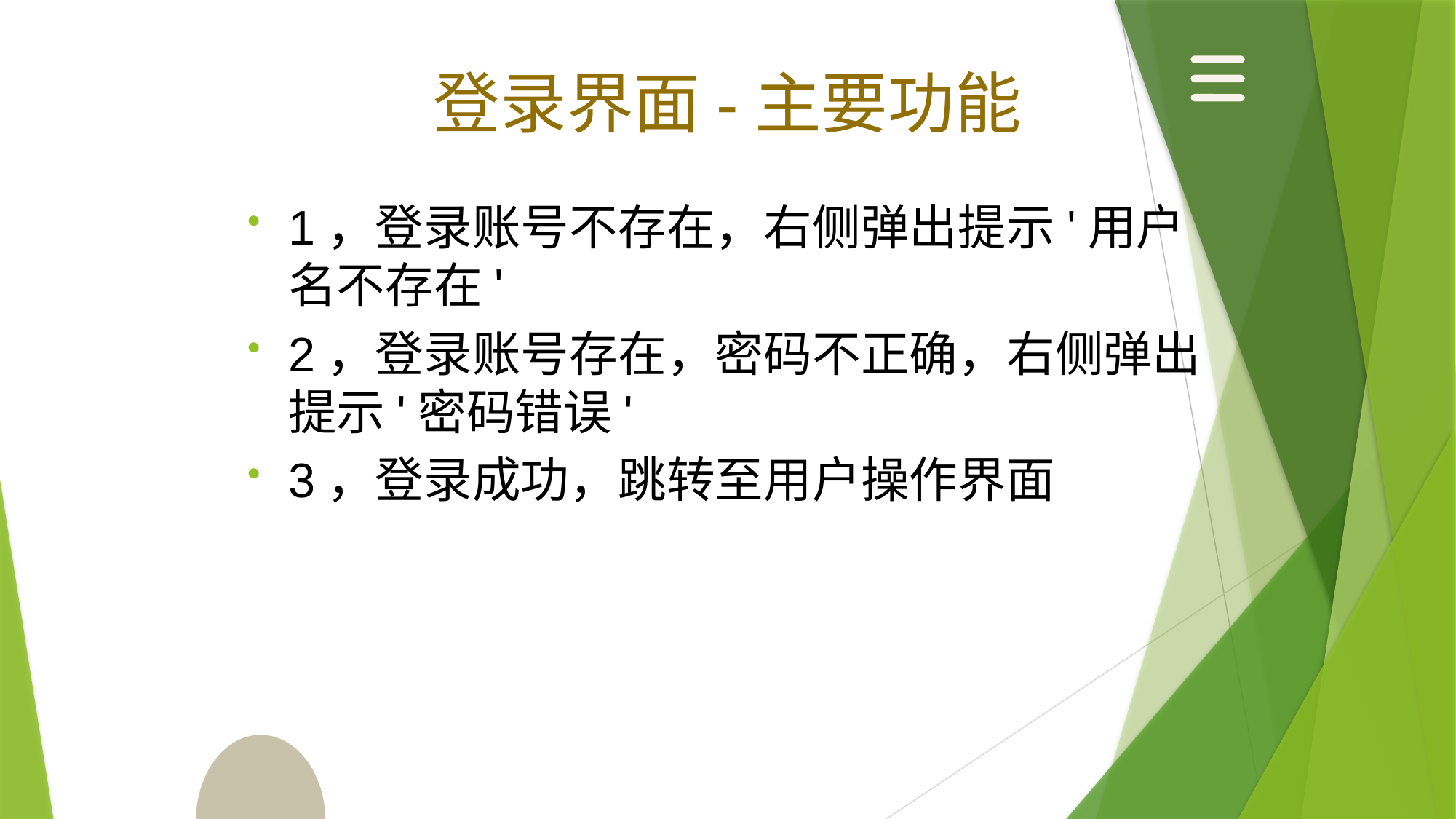

登录界面-主要功能

1，登录账号不存在，右侧弹出提示'用户名不存在'
2，登录账号存在，密码不正确，右侧弹出提示'密码错误'
3，登录成功，跳转至用户操作界面